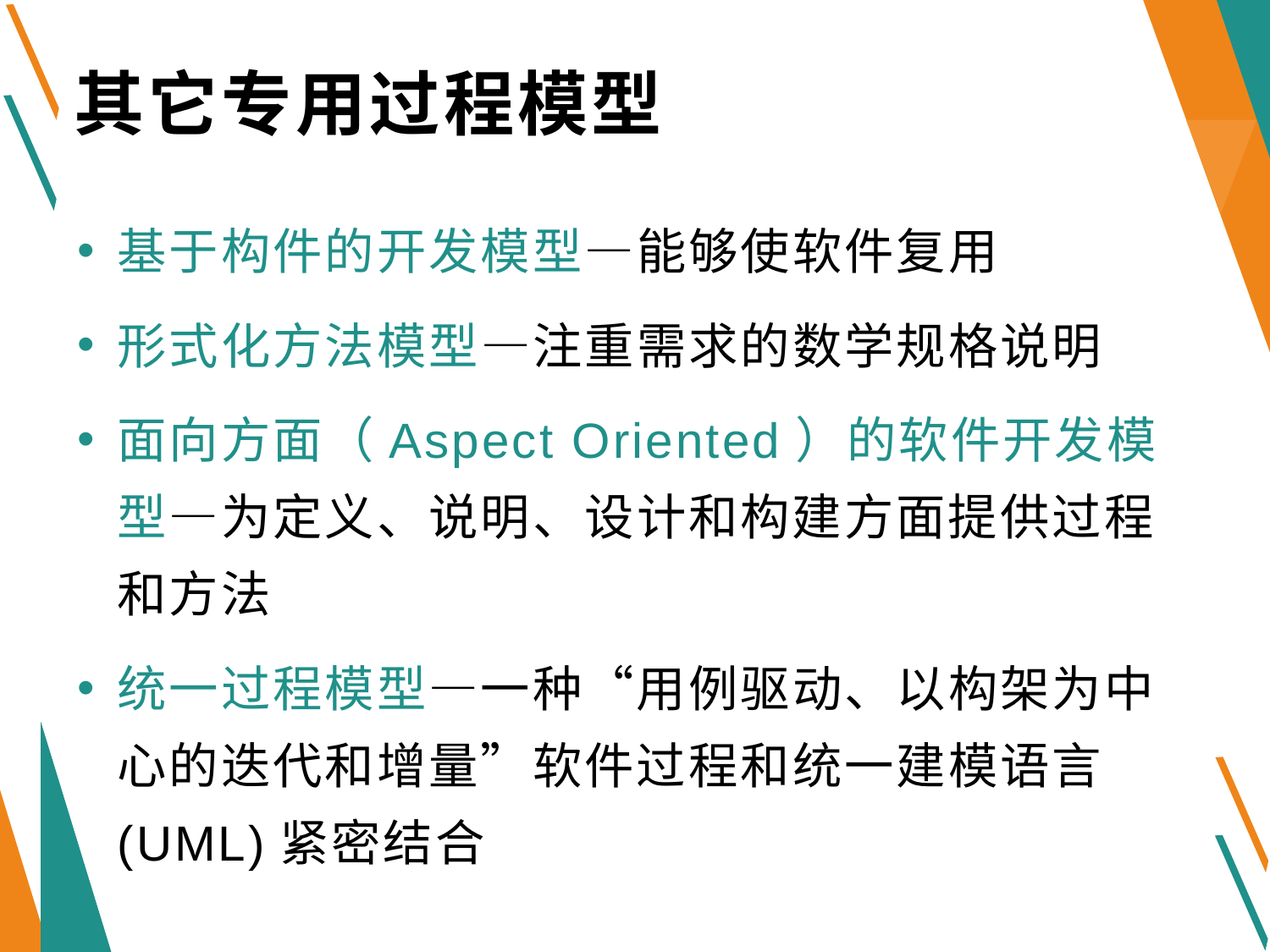

# 其它专用过程模型
基于构件的开发模型—能够使软件复用
形式化方法模型—注重需求的数学规格说明
面向方面（Aspect Oriented）的软件开发模型—为定义、说明、设计和构建方面提供过程和方法
统一过程模型—一种“用例驱动、以构架为中心的迭代和增量”软件过程和统一建模语言(UML)紧密结合
16